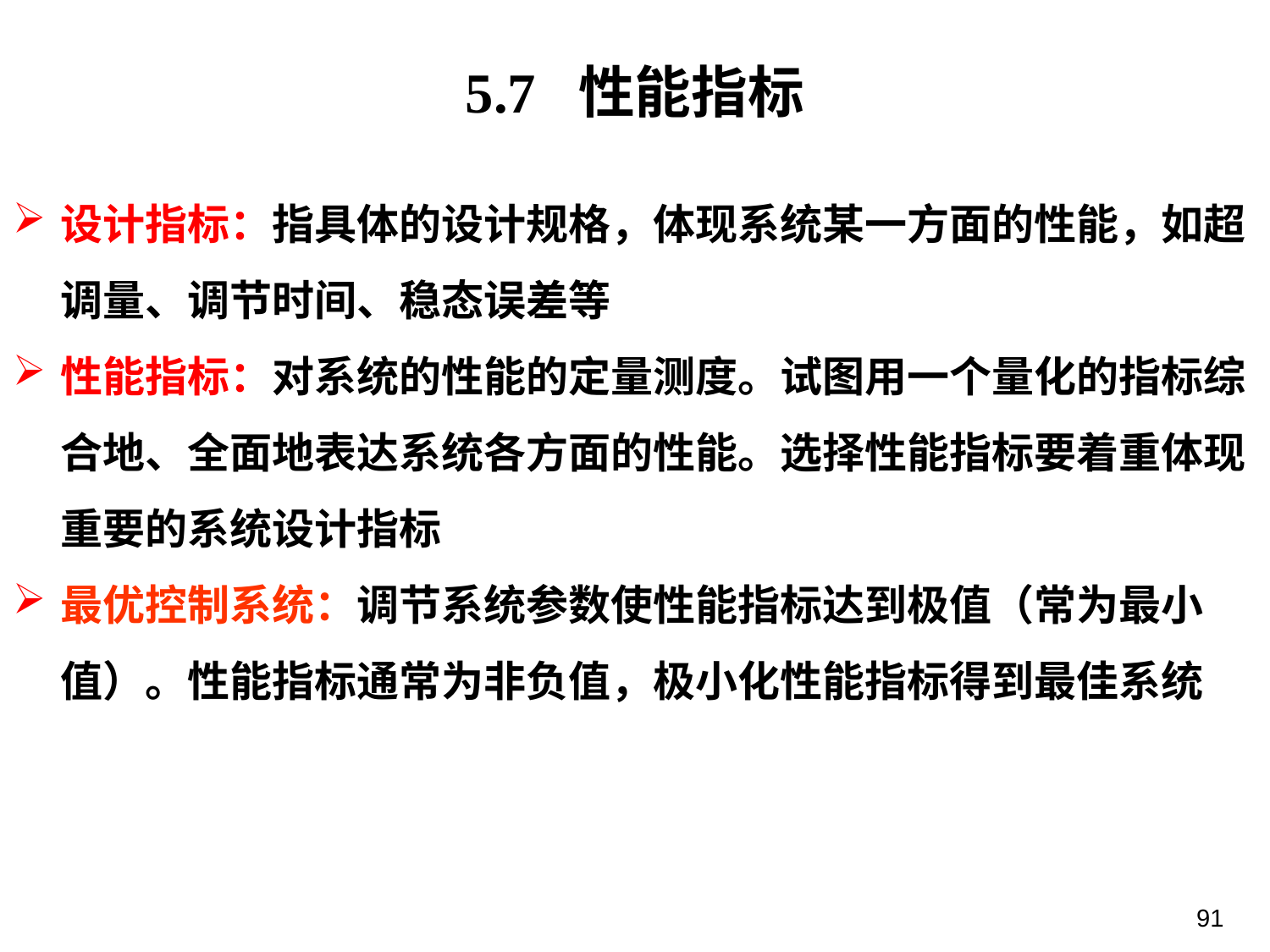

5.7  性能指标
设计指标：指具体的设计规格，体现系统某一方面的性能，如超调量、调节时间、稳态误差等
性能指标：对系统的性能的定量测度。试图用一个量化的指标综合地、全面地表达系统各方面的性能。选择性能指标要着重体现重要的系统设计指标
最优控制系统：调节系统参数使性能指标达到极值（常为最小值）。性能指标通常为非负值，极小化性能指标得到最佳系统

91